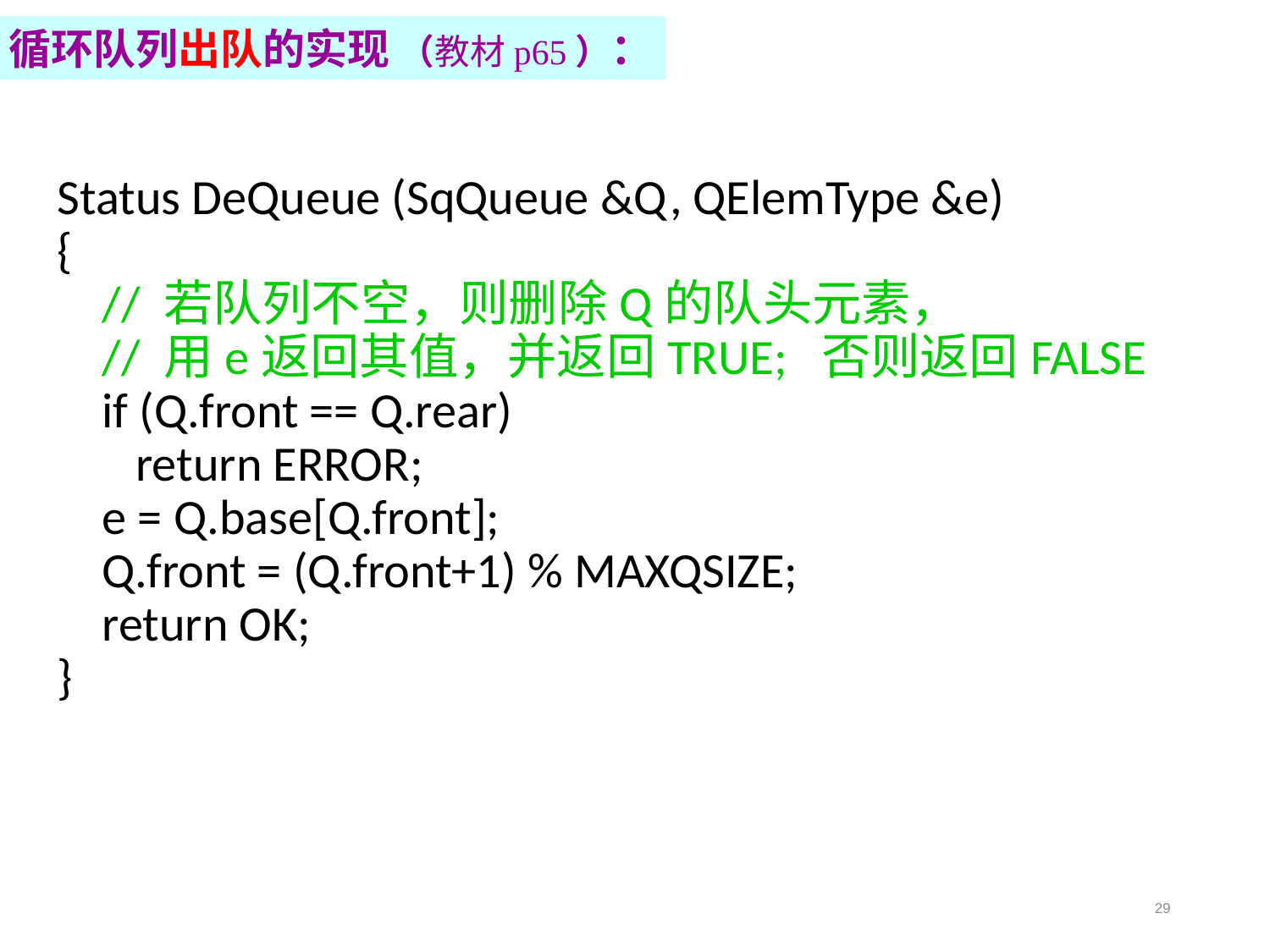

循环队列出队的实现 （教材p65）：
Status DeQueue (SqQueue &Q, QElemType &e)
{
    // 若队列不空，则删除Q的队头元素，
    // 用e返回其值，并返回TRUE;  否则返回FALSE
    if (Q.front == Q.rear)
       return ERROR;
    e = Q.base[Q.front];
    Q.front = (Q.front+1) % MAXQSIZE;
    return OK;
}
29